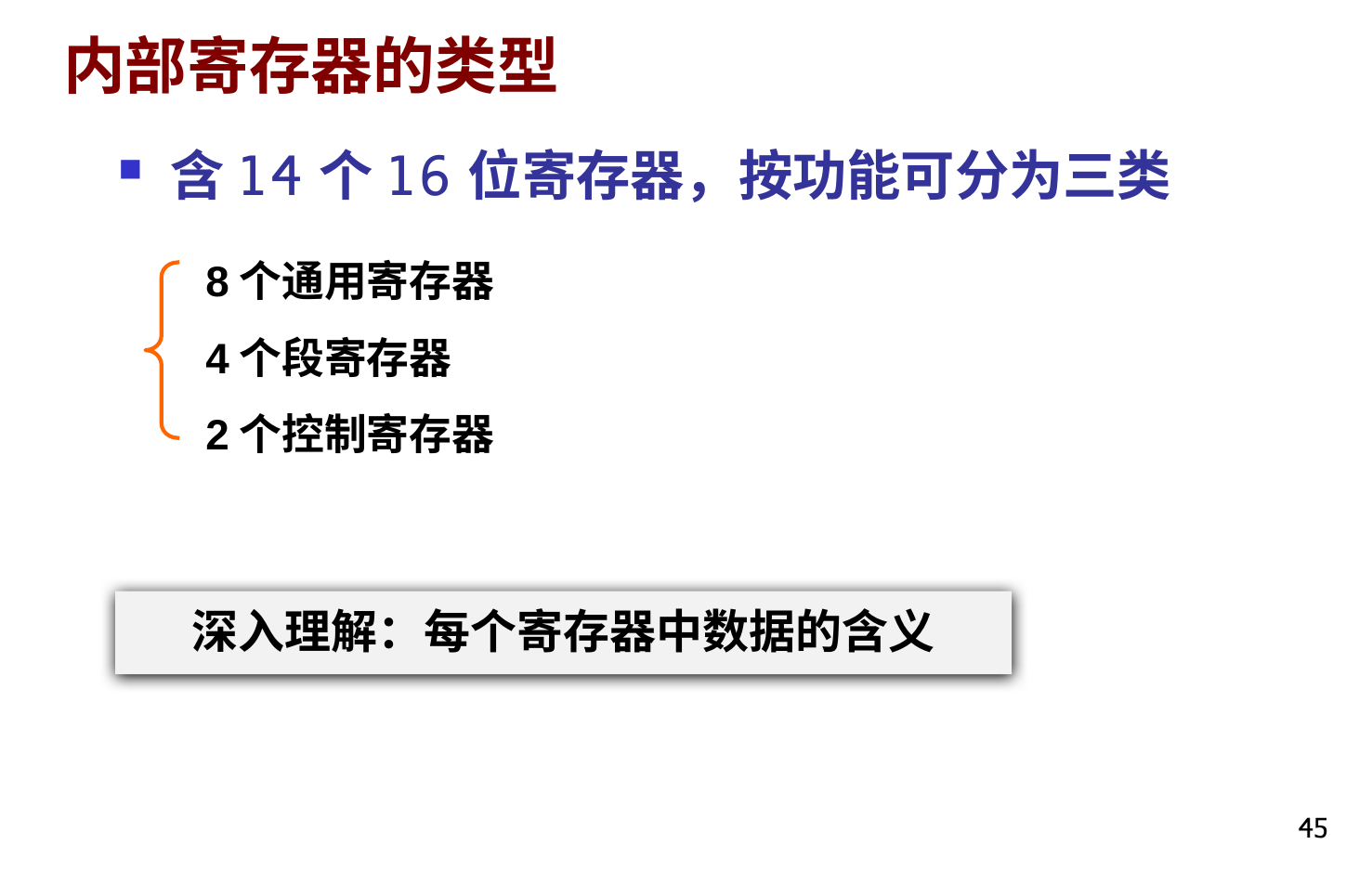

# 内部寄存器的类型
含14个16位寄存器，按功能可分为三类
8个通用寄存器
4个段寄存器
2个控制寄存器

深入理解：每个寄存器中数据的含义
45